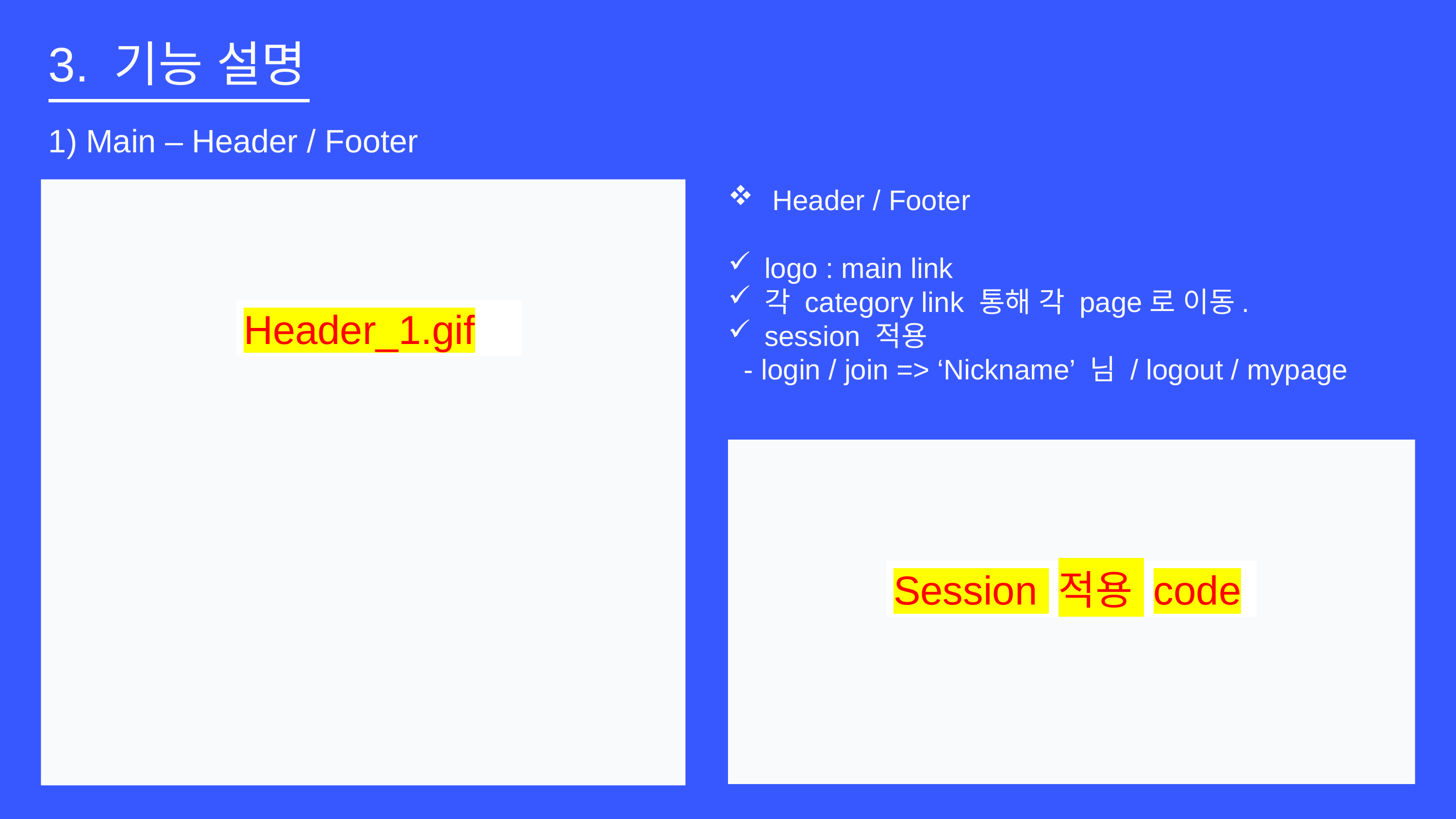

3. 기능 설명
1) Main – Header / Footer

 Header / Footer

logo : main link
각 category link 통해 각 page로 이동.
session 적용
  - login / join => ‘Nickname’ 님 / logout / mypage
Header_1.gif

Session 적용 code